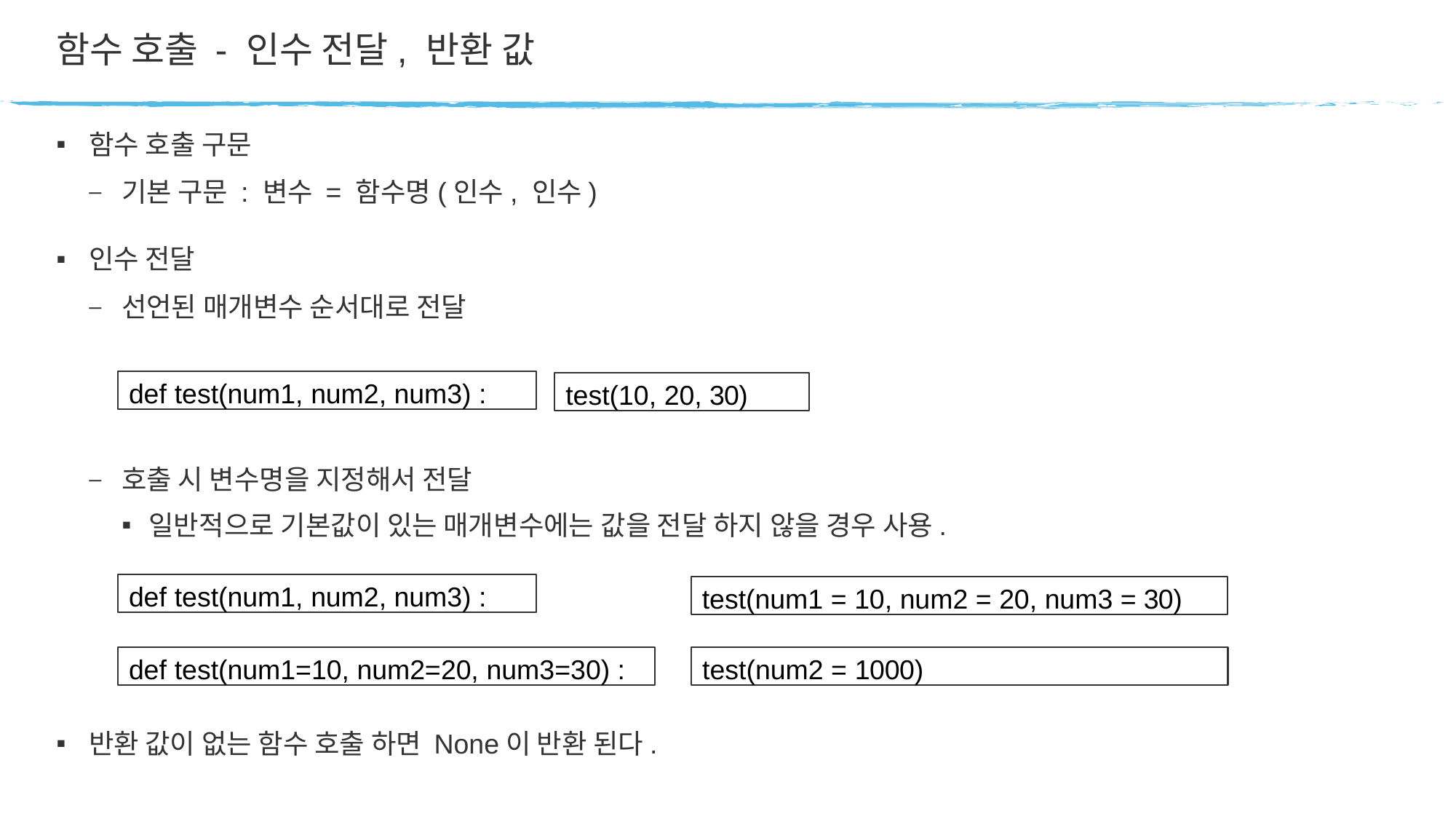

# 함수 호출 - 인수 전달, 반환 값
함수 호출 구문
기본 구문 : 변수 = 함수명(인수, 인수)
인수 전달
선언된 매개변수 순서대로 전달
def test(num1, num2, num3) :
test(10, 20, 30)
호출 시 변수명을 지정해서 전달
일반적으로 기본값이 있는 매개변수에는 값을 전달 하지 않을 경우 사용.
def test(num1, num2, num3) :
test(num1 = 10, num2 = 20, num3 = 30)
def test(num1=10, num2=20, num3=30) :
test(num2 = 1000)
반환 값이 없는 함수 호출 하면 None이 반환 된다.